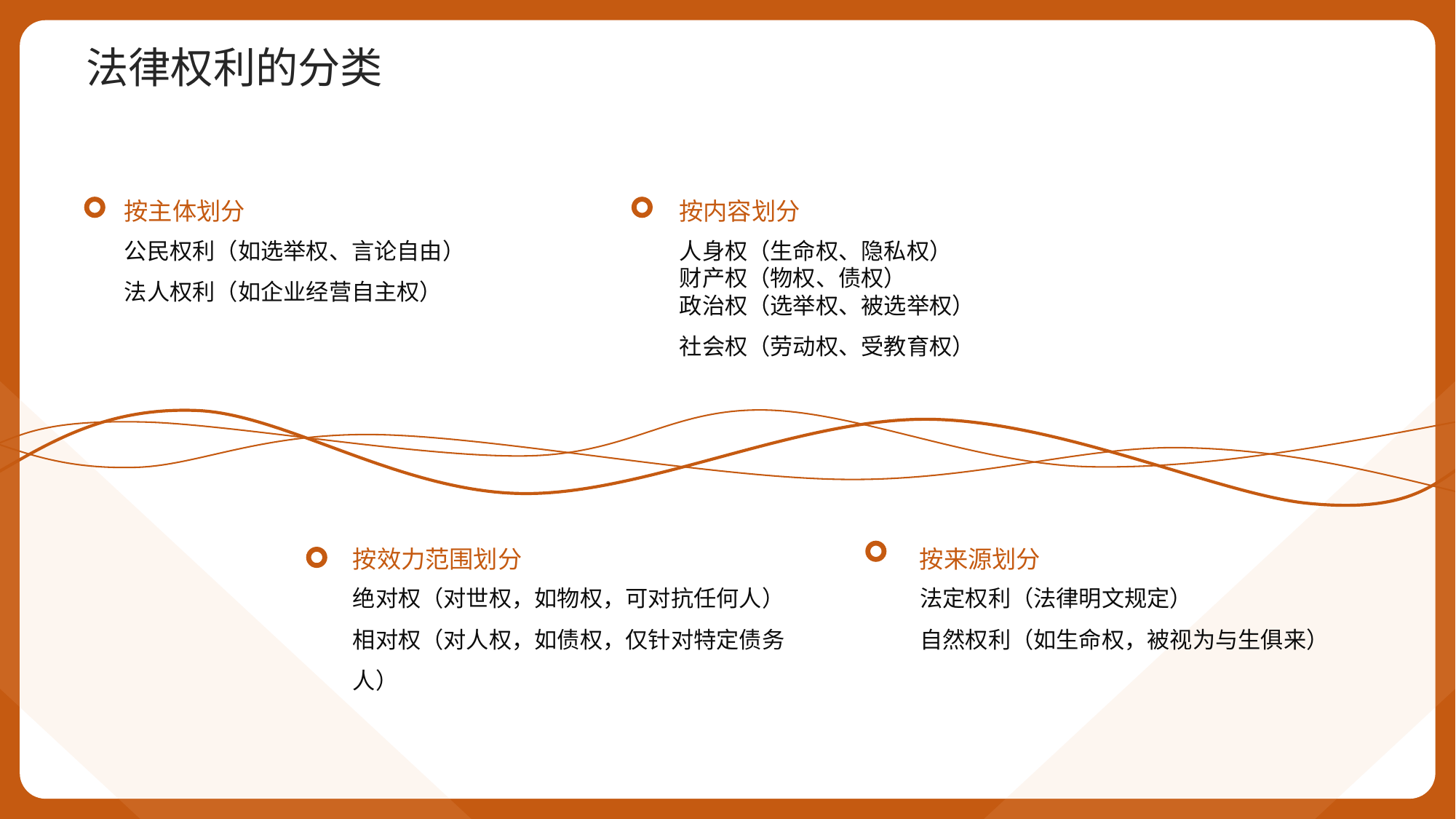

法律权利的分类
按主体划分
按内容划分

公民权利（如选举权、言论自由）
法人权利（如企业经营自主权）
人身权（生命权、隐私权）
财产权（物权、债权）
政治权（选举权、被选举权）
社会权（劳动权、受教育权）

按效力范围划分
按来源划分

绝对权（对世权，如物权，可对抗任何人）
相对权（对人权，如债权，仅针对特定债务人）
法定权利（法律明文规定）
自然权利（如生命权，被视为与生俱来）